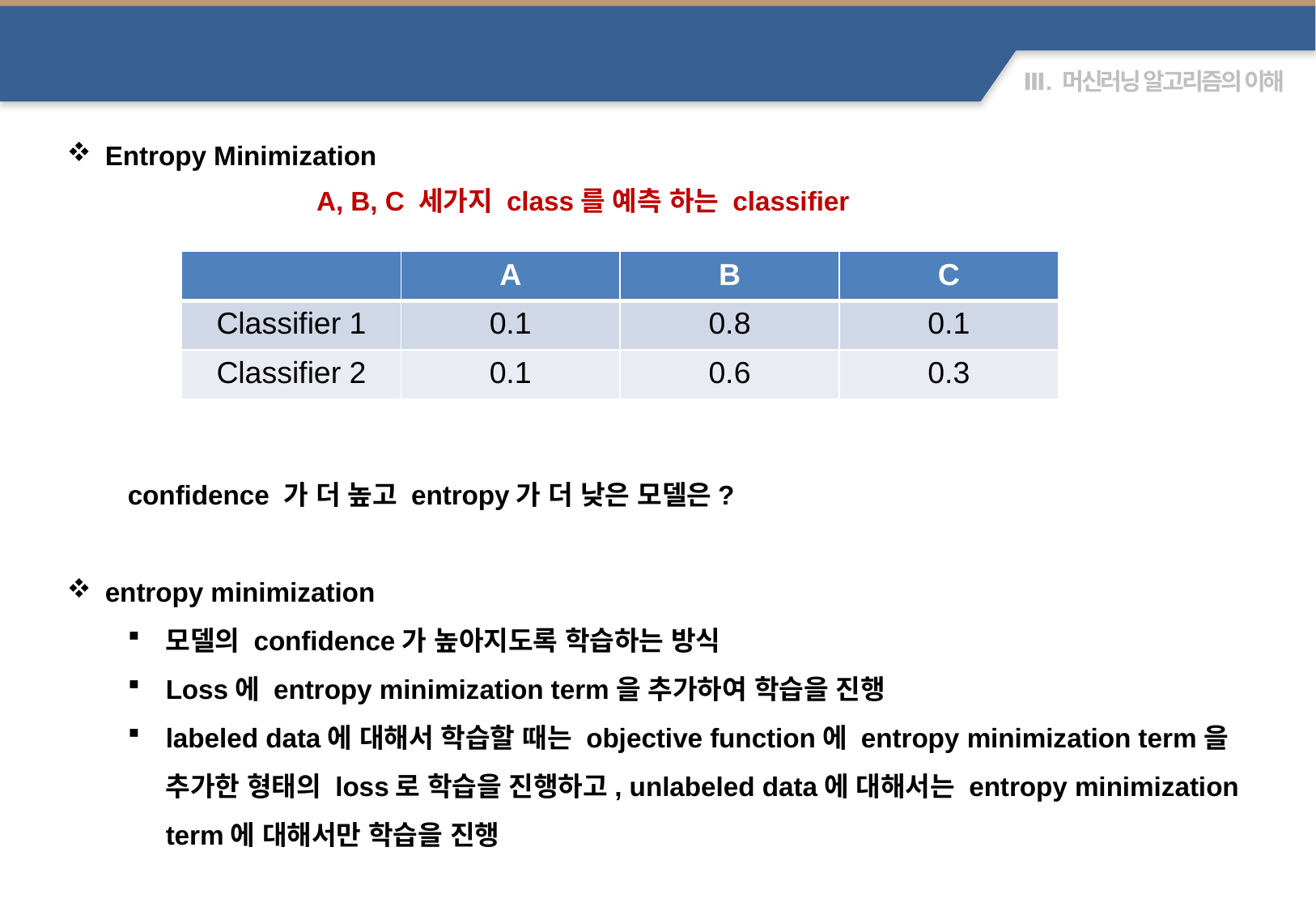

Semi-Supervised Learning
Entropy Minimization

confidence 가 더 높고 entropy가 더 낮은 모델은?

entropy minimization
모델의 confidence가 높아지도록 학습하는 방식
Loss에 entropy minimization term을 추가하여 학습을 진행
labeled data에 대해서 학습할 때는 objective function에 entropy minimization term을 추가한 형태의 loss로 학습을 진행하고, unlabeled data에 대해서는 entropy minimization term에 대해서만 학습을 진행
A, B, C 세가지 class를 예측 하는 classifier
|  | A | B | C |
| --- | --- | --- | --- |
| Classifier 1 | 0.1 | 0.8 | 0.1 |
| Classifier 2 | 0.1 | 0.6 | 0.3 |